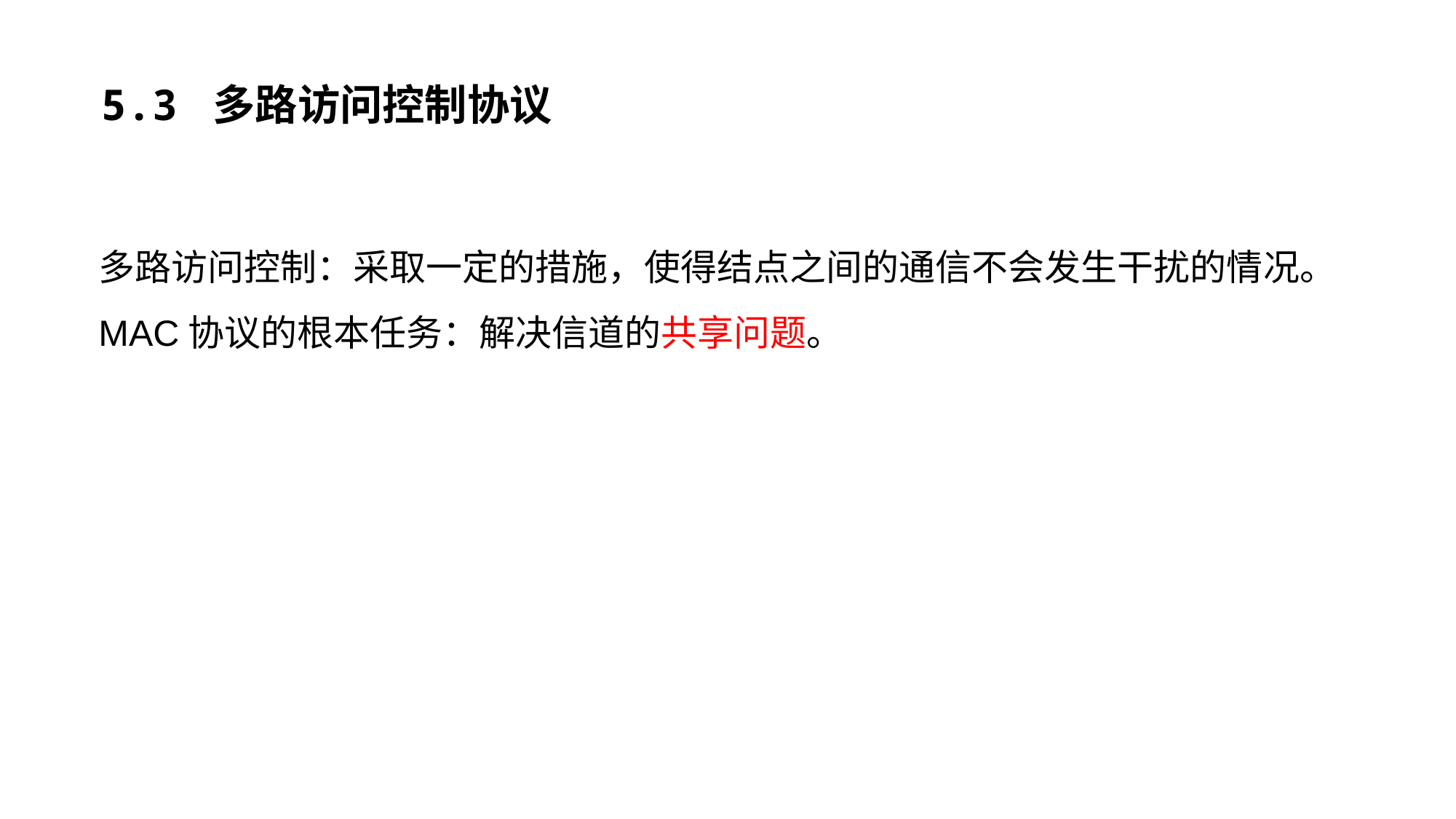

5.3 多路访问控制协议
多路访问控制：采取一定的措施，使得结点之间的通信不会发生干扰的情况。
MAC协议的根本任务：解决信道的共享问题。